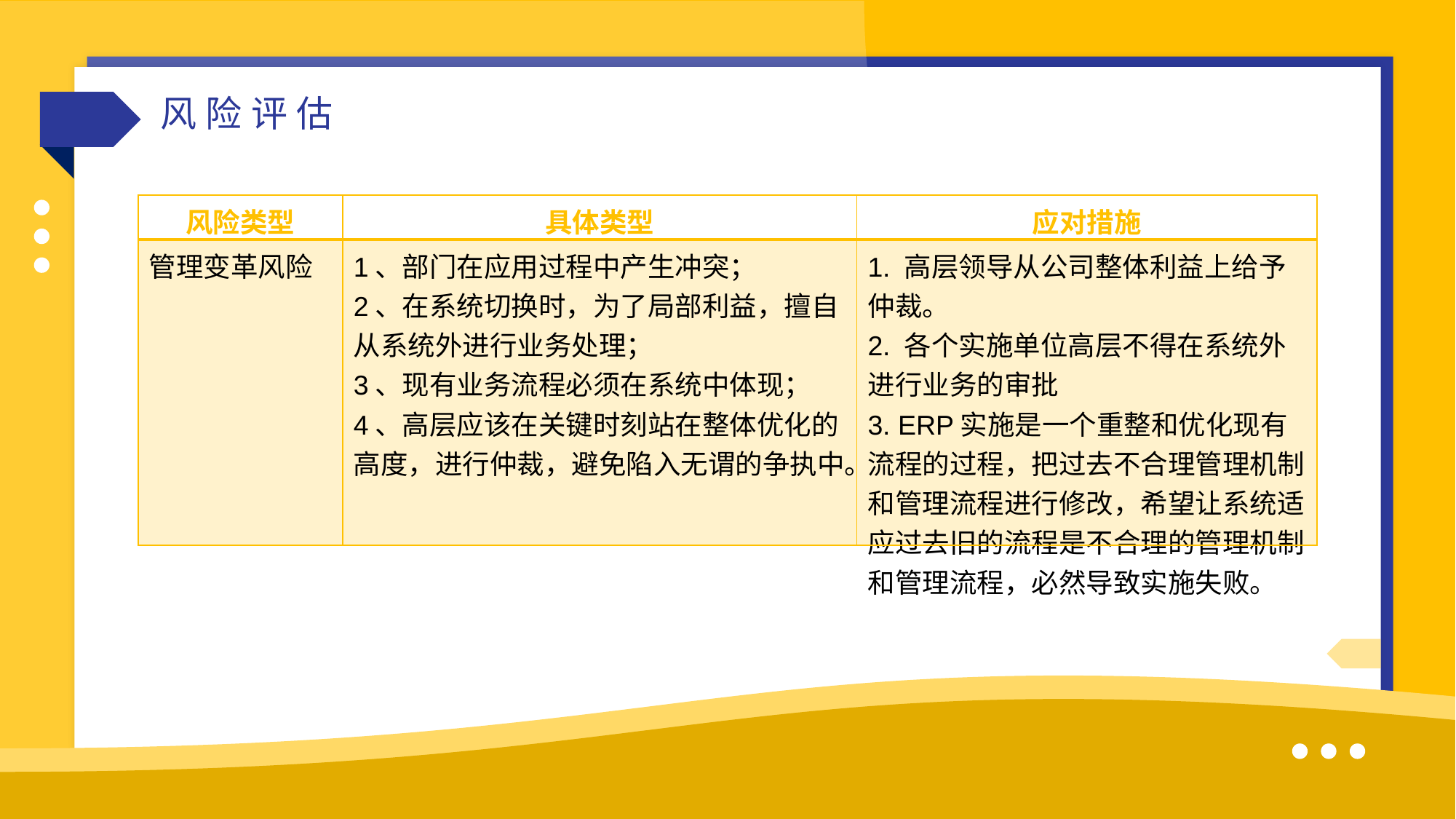

风险评估
| 风险类型 | 具体类型 | 应对措施 |
| --- | --- | --- |
| 管理变革风险 | 1、部门在应用过程中产生冲突； 2、在系统切换时，为了局部利益，擅自从系统外进行业务处理； 3、现有业务流程必须在系统中体现； 4、高层应该在关键时刻站在整体优化的高度，进行仲裁，避免陷入无谓的争执中。 | 1. 高层领导从公司整体利益上给予仲裁。 2. 各个实施单位高层不得在系统外进行业务的审批 3. ERP实施是一个重整和优化现有流程的过程，把过去不合理管理机制和管理流程进行修改，希望让系统适应过去旧的流程是不合理的管理机制和管理流程，必然导致实施失败。 |